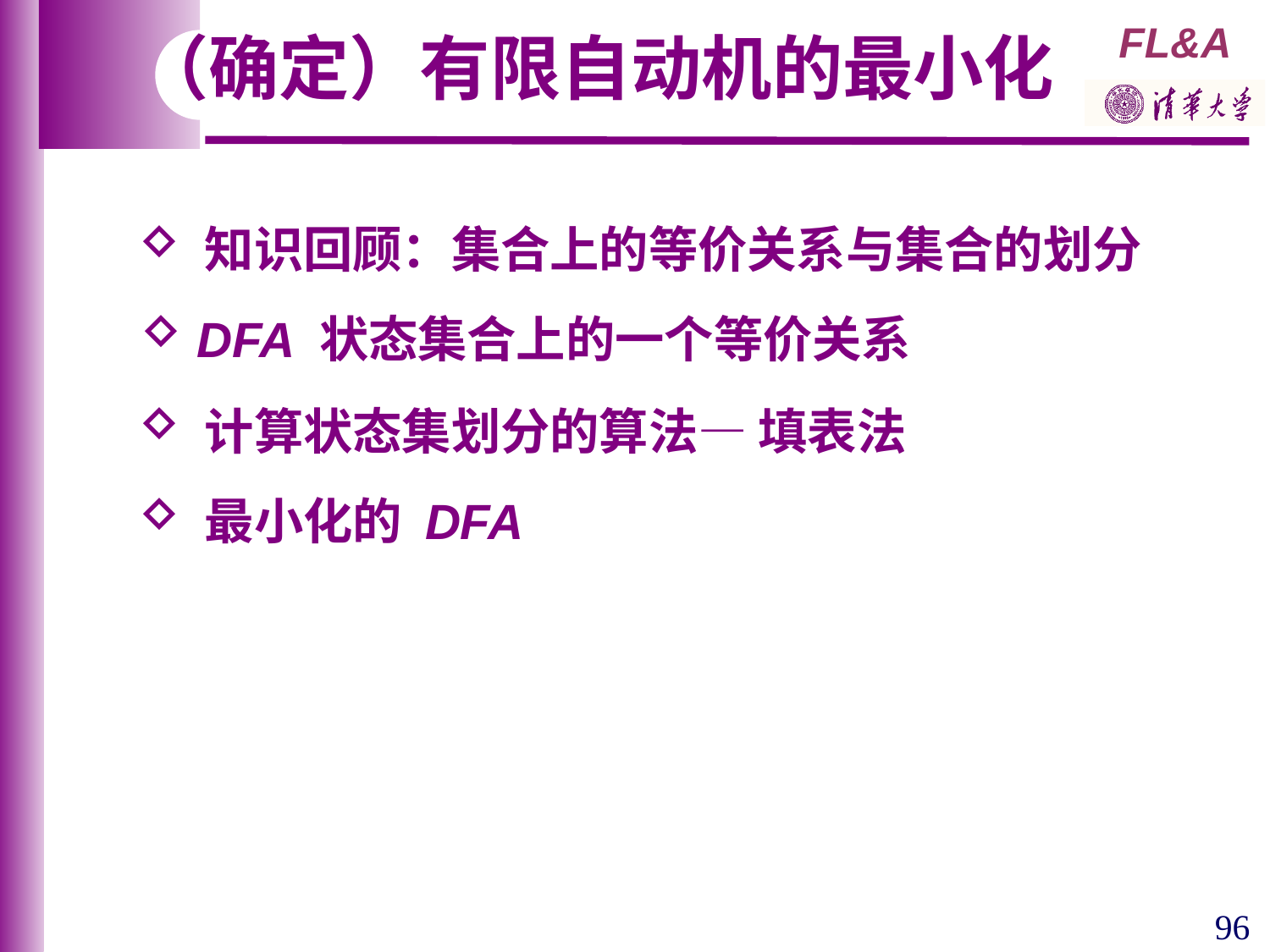

（确定）有限自动机的最小化
 知识回顾：集合上的等价关系与集合的划分
 DFA 状态集合上的一个等价关系
 计算状态集划分的算法— 填表法
 最小化的 DFA
96